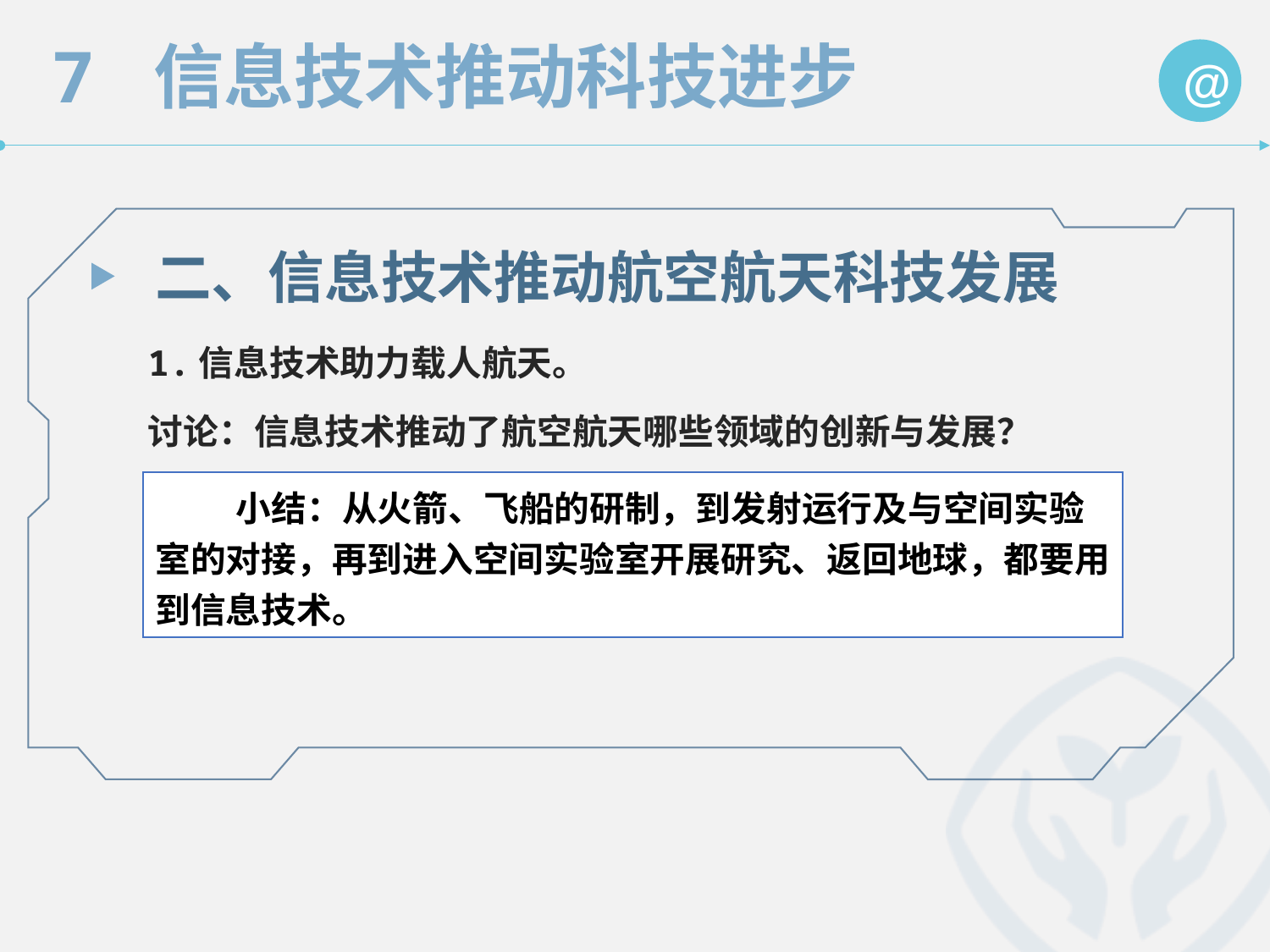

二、信息技术推动航空航天科技发展

1.信息技术助力载人航天。
讨论：信息技术推动了航空航天哪些领域的创新与发展？
         小结：从火箭、飞船的研制，到发射运行及与空间实验室的对接，再到进入空间实验室开展研究、返回地球，都要用到信息技术。